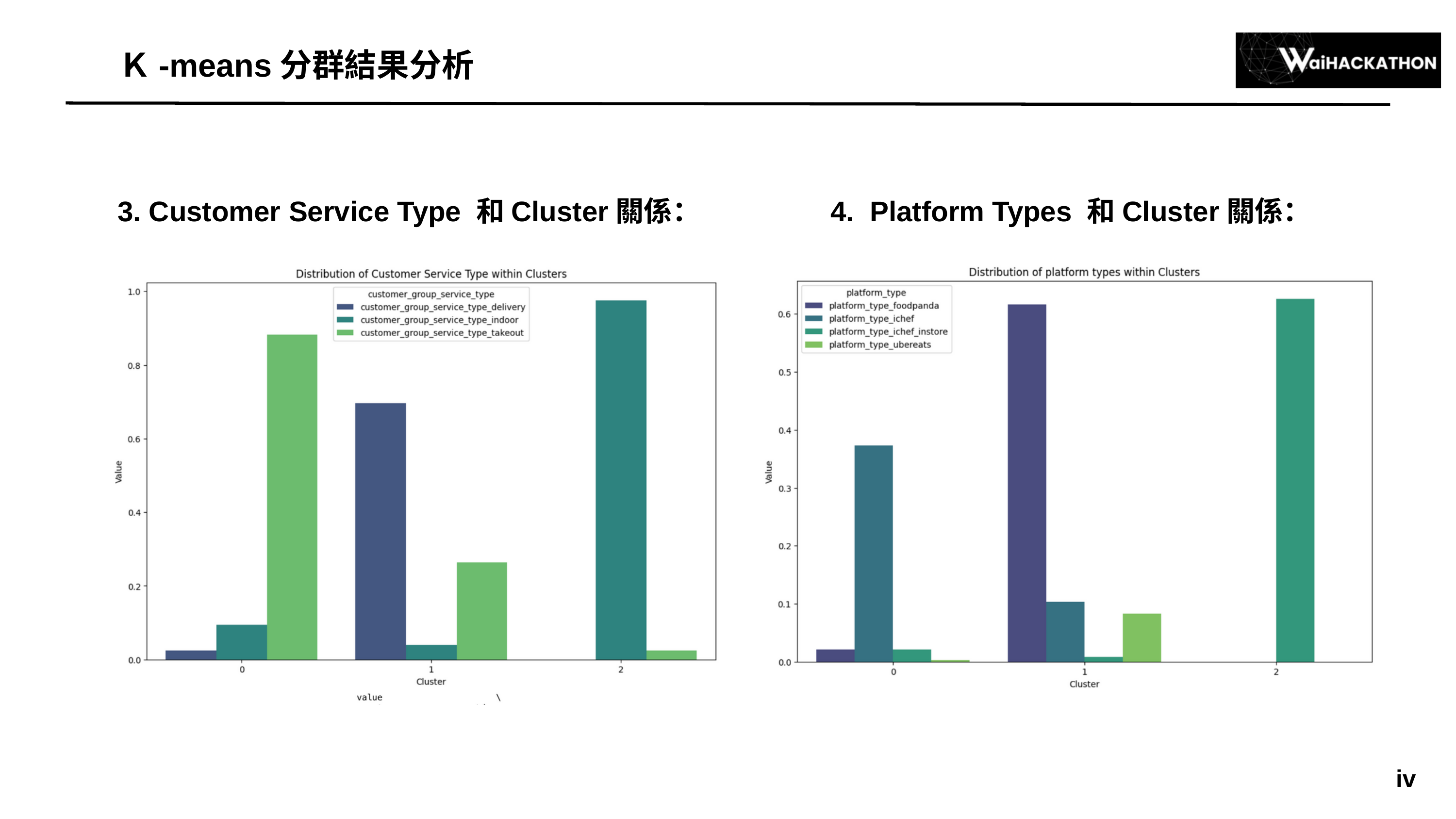

Ｋ-means分群結果分析

3. Customer Service Type 和Cluster關係：
4.  Platform Types 和Cluster關係：

iv